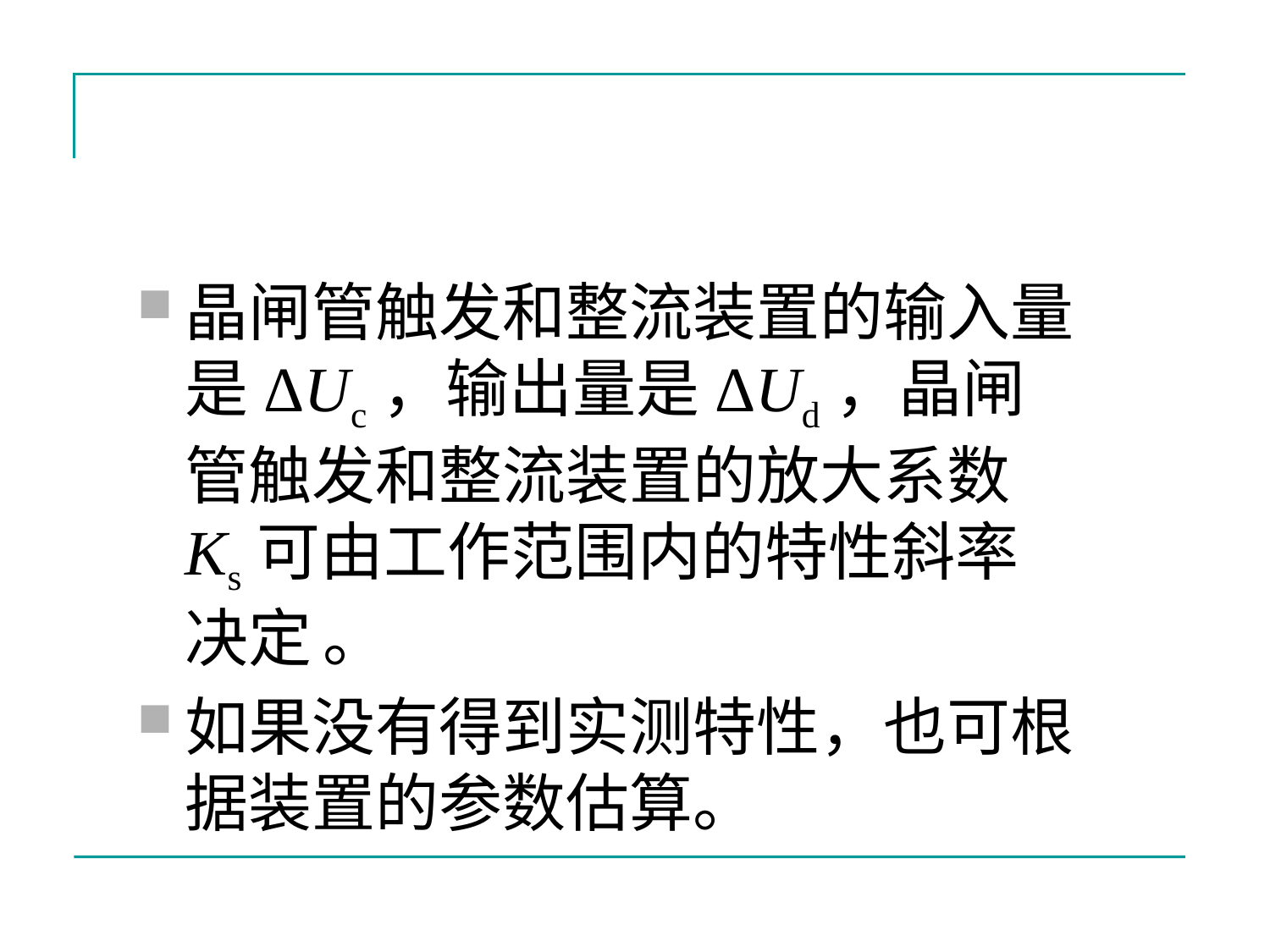

#
晶闸管触发和整流装置的输入量是ΔUc，输出量是ΔUd，晶闸管触发和整流装置的放大系数Ks可由工作范围内的特性斜率决定 。
如果没有得到实测特性，也可根据装置的参数估算。